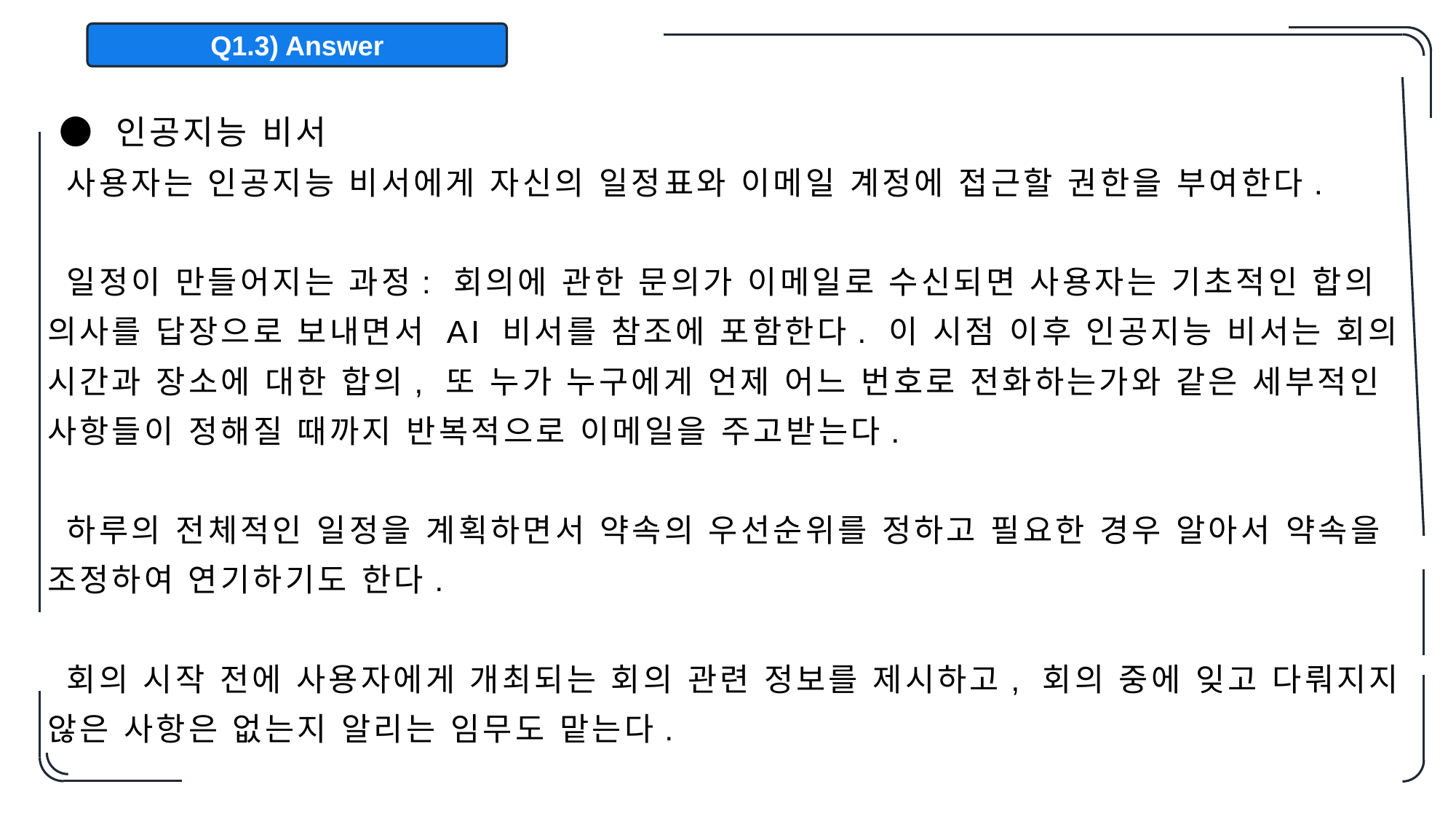

Q1.3) Answer

 ● 인공지능 비서
 사용자는 인공지능 비서에게 자신의 일정표와 이메일 계정에 접근할 권한을 부여한다.

 일정이 만들어지는 과정: 회의에 관한 문의가 이메일로 수신되면 사용자는 기초적인 합의 의사를 답장으로 보내면서 AI 비서를 참조에 포함한다. 이 시점 이후 인공지능 비서는 회의 시간과 장소에 대한 합의, 또 누가 누구에게 언제 어느 번호로 전화하는가와 같은 세부적인 사항들이 정해질 때까지 반복적으로 이메일을 주고받는다.

 하루의 전체적인 일정을 계획하면서 약속의 우선순위를 정하고 필요한 경우 알아서 약속을 조정하여 연기하기도 한다.

 회의 시작 전에 사용자에게 개최되는 회의 관련 정보를 제시하고, 회의 중에 잊고 다뤄지지 않은 사항은 없는지 알리는 임무도 맡는다.